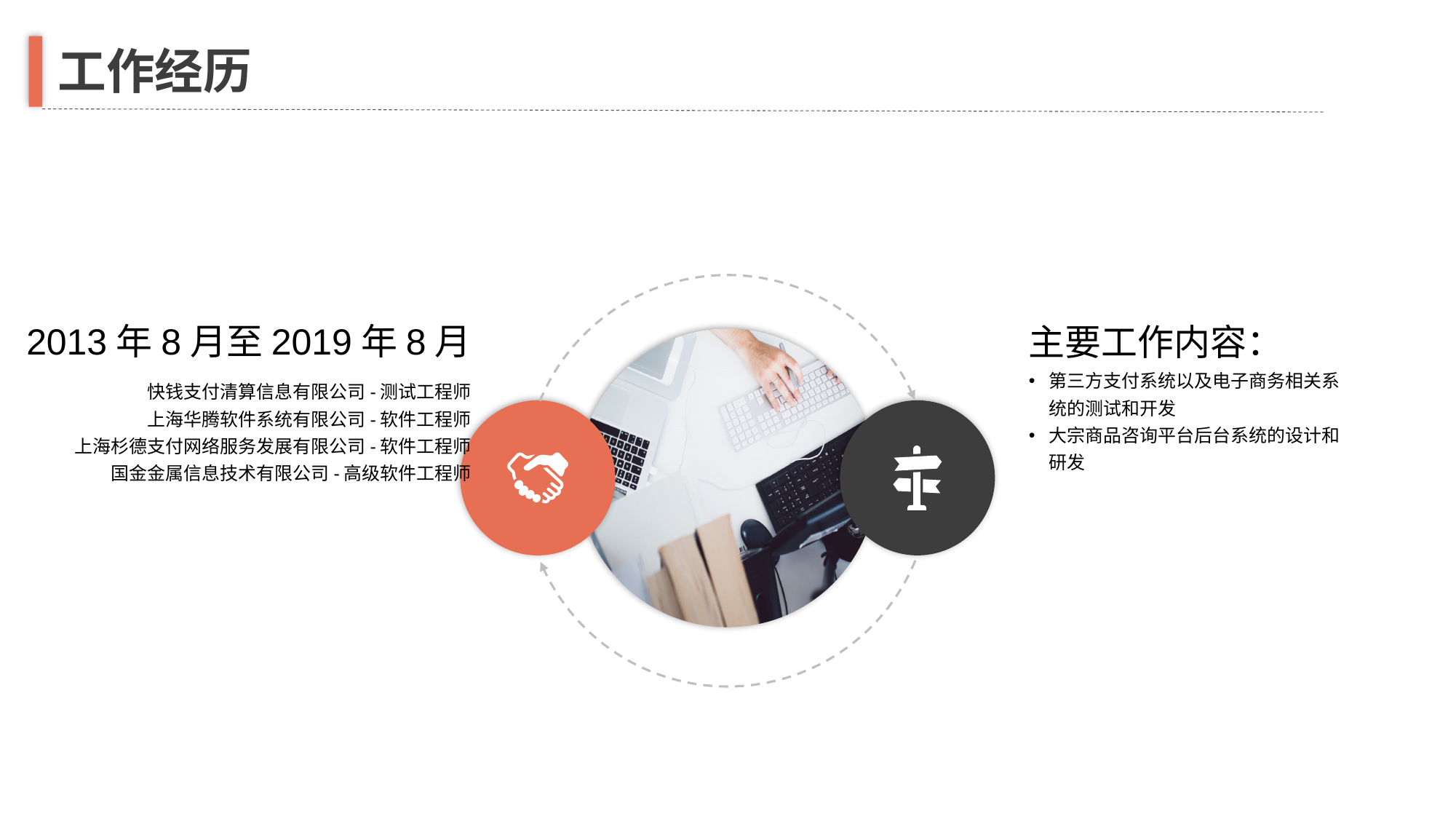

工作经历

2013年8月至2019年8月
快钱支付清算信息有限公司-测试工程师
上海华腾软件系统有限公司-软件工程师
上海杉德支付网络服务发展有限公司-软件工程师
国金金属信息技术有限公司-高级软件工程师
主要工作内容：
第三方支付系统以及电子商务相关系统的测试和开发
大宗商品咨询平台后台系统的设计和研发